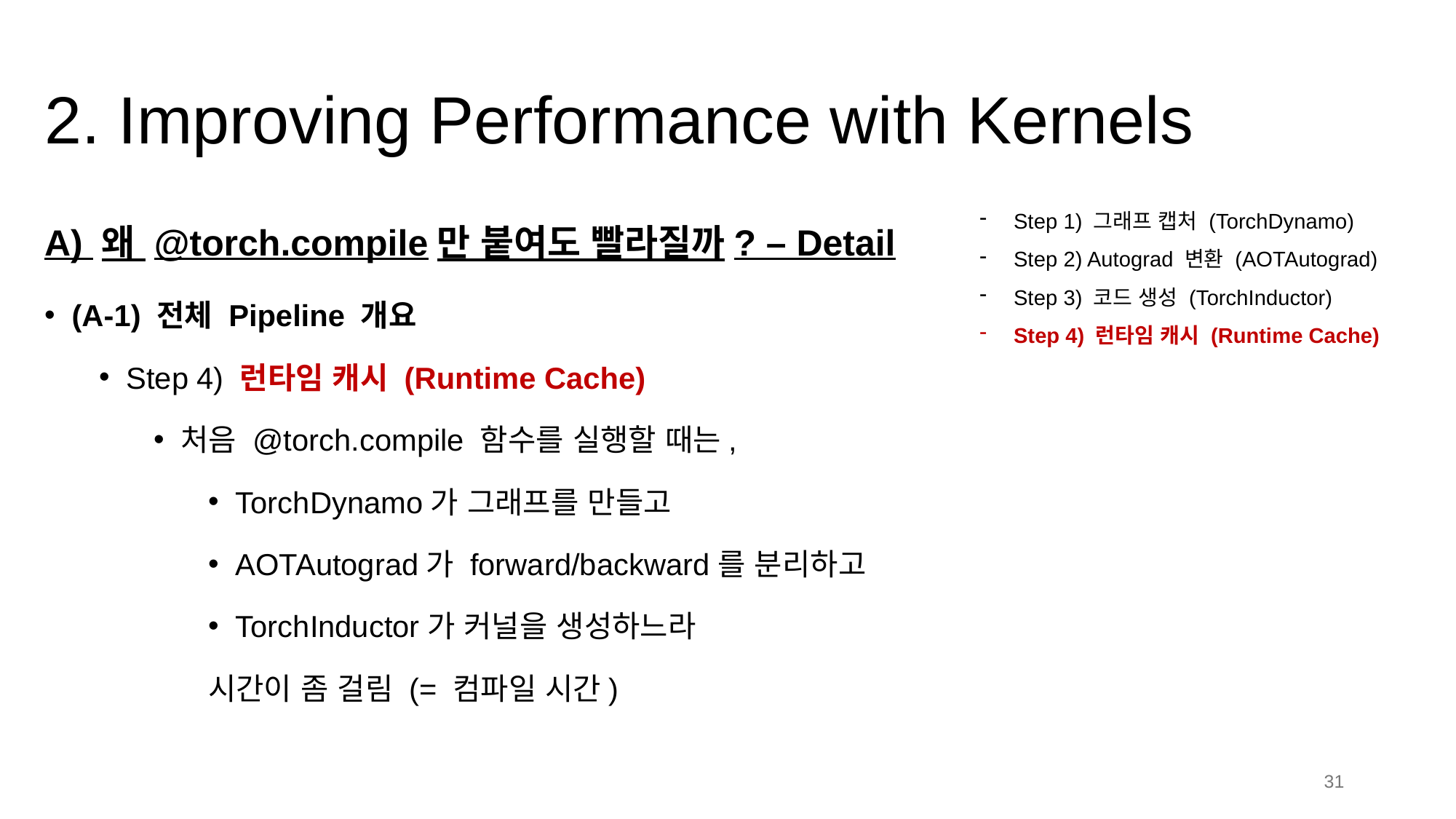

# 2. Improving Performance with Kernels
Step 1) 그래프 캡처 (TorchDynamo)
Step 2) Autograd 변환 (AOTAutograd)
Step 3) 코드 생성 (TorchInductor)
Step 4) 런타임 캐시 (Runtime Cache)
A) 왜 @torch.compile만 붙여도 빨라질까? – Detail
(A-1) 전체 Pipeline 개요
Step 4) 런타임 캐시 (Runtime Cache)
처음 @torch.compile 함수를 실행할 때는,
TorchDynamo가 그래프를 만들고
AOTAutograd가 forward/backward를 분리하고
TorchInductor가 커널을 생성하느라
시간이 좀 걸림 (= 컴파일 시간)
31